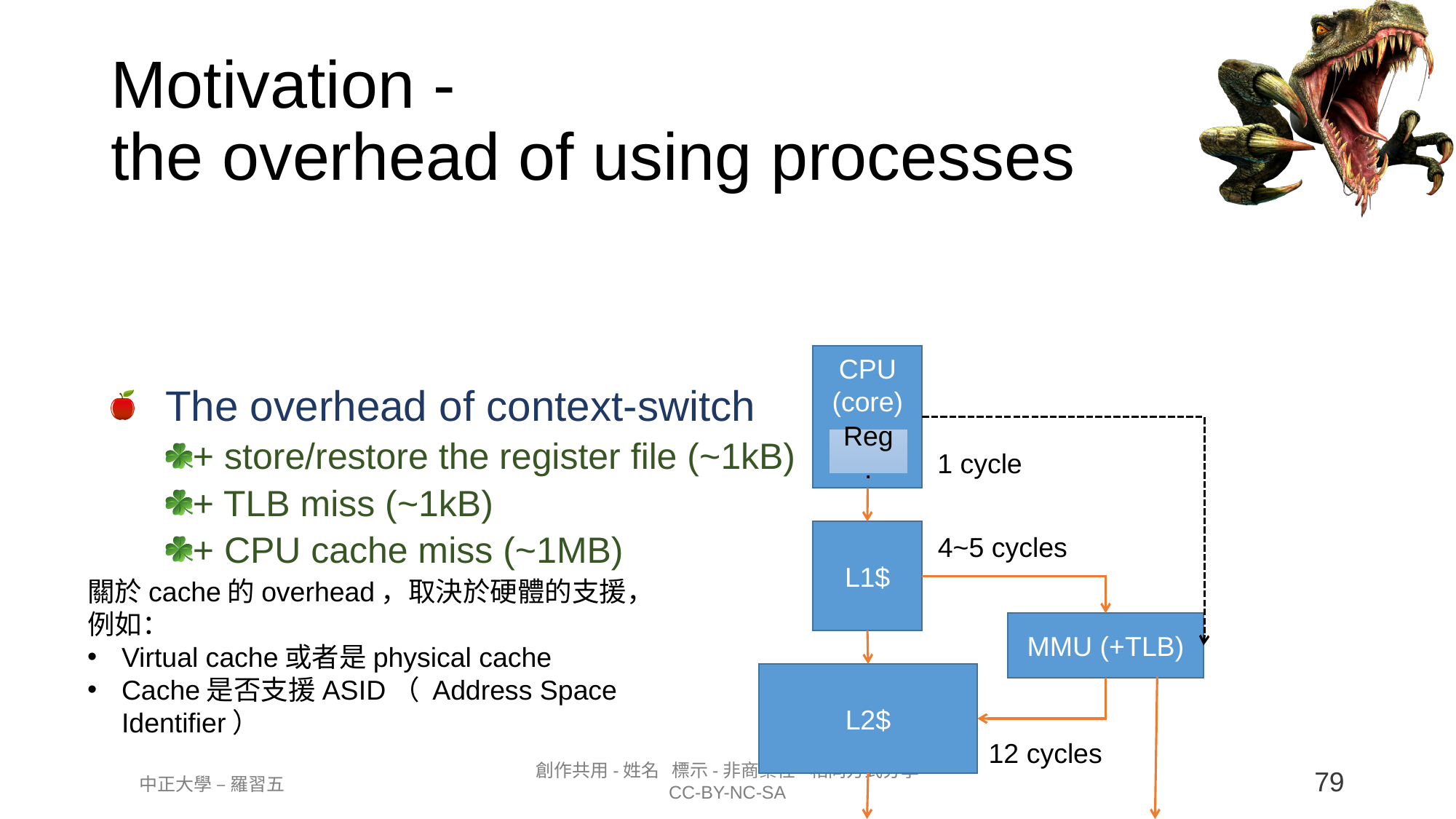

# Motivation - the overhead of using processes
The overhead of context-switch
+ store/restore the register file (~1kB)
+ TLB miss (~1kB)
+ CPU cache miss (~1MB)
CPU
(core)
Reg.
1 cycle
L1$
4~5 cycles
關於cache的overhead，取決於硬體的支援，例如：
Virtual cache或者是physical cache
Cache是否支援ASID（ Address Space Identifier）
MMU (+TLB)
L2$
12 cycles